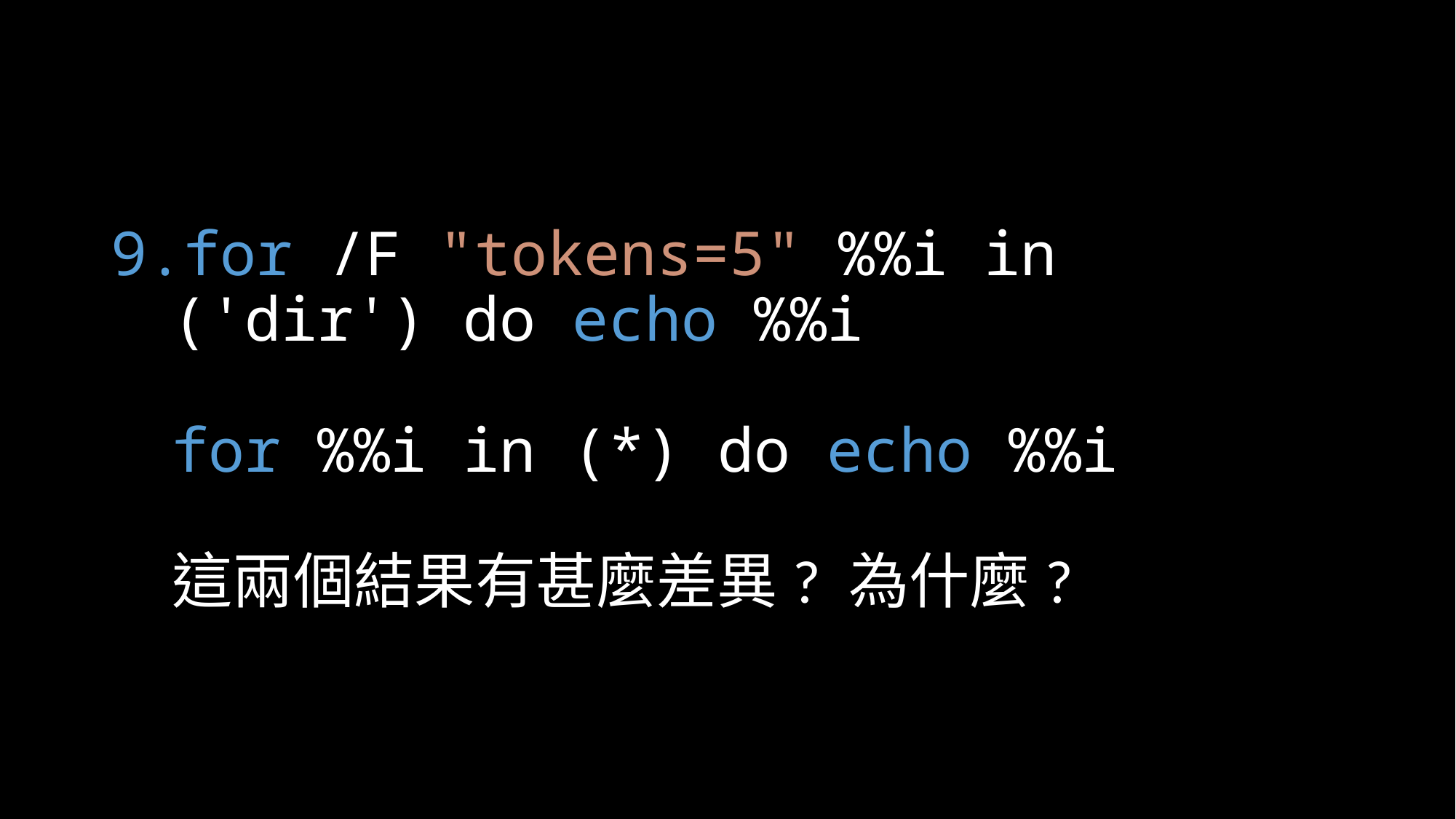

#
for /F "tokens=5" %%i in ('dir') do echo %%i
for %%i in (*) do echo %%i
這兩個結果有甚麼差異? 為什麼?